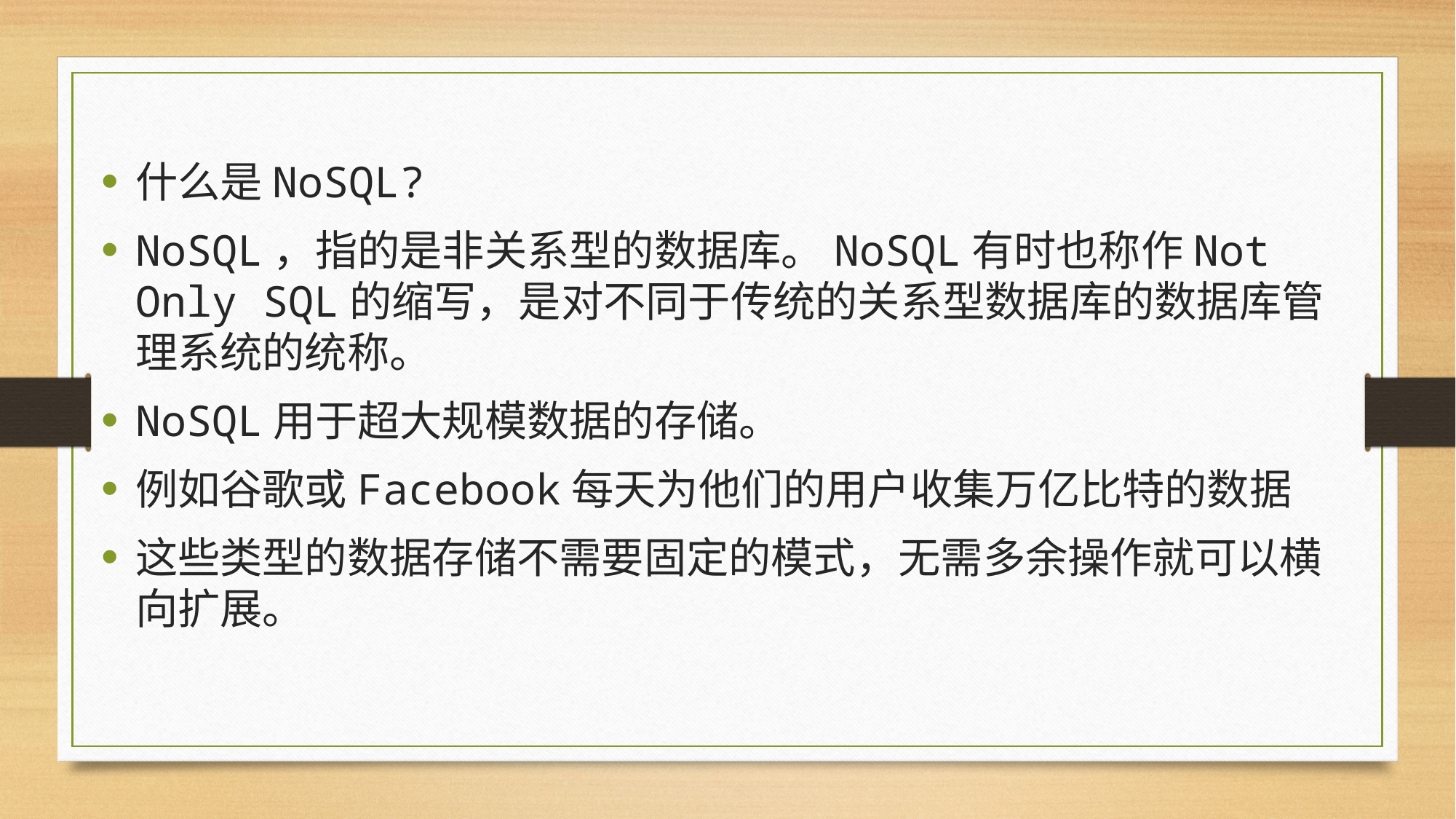

#
什么是NoSQL?
NoSQL，指的是非关系型的数据库。NoSQL有时也称作Not Only SQL的缩写，是对不同于传统的关系型数据库的数据库管理系统的统称。
NoSQL用于超大规模数据的存储。
例如谷歌或Facebook每天为他们的用户收集万亿比特的数据
这些类型的数据存储不需要固定的模式，无需多余操作就可以横向扩展。